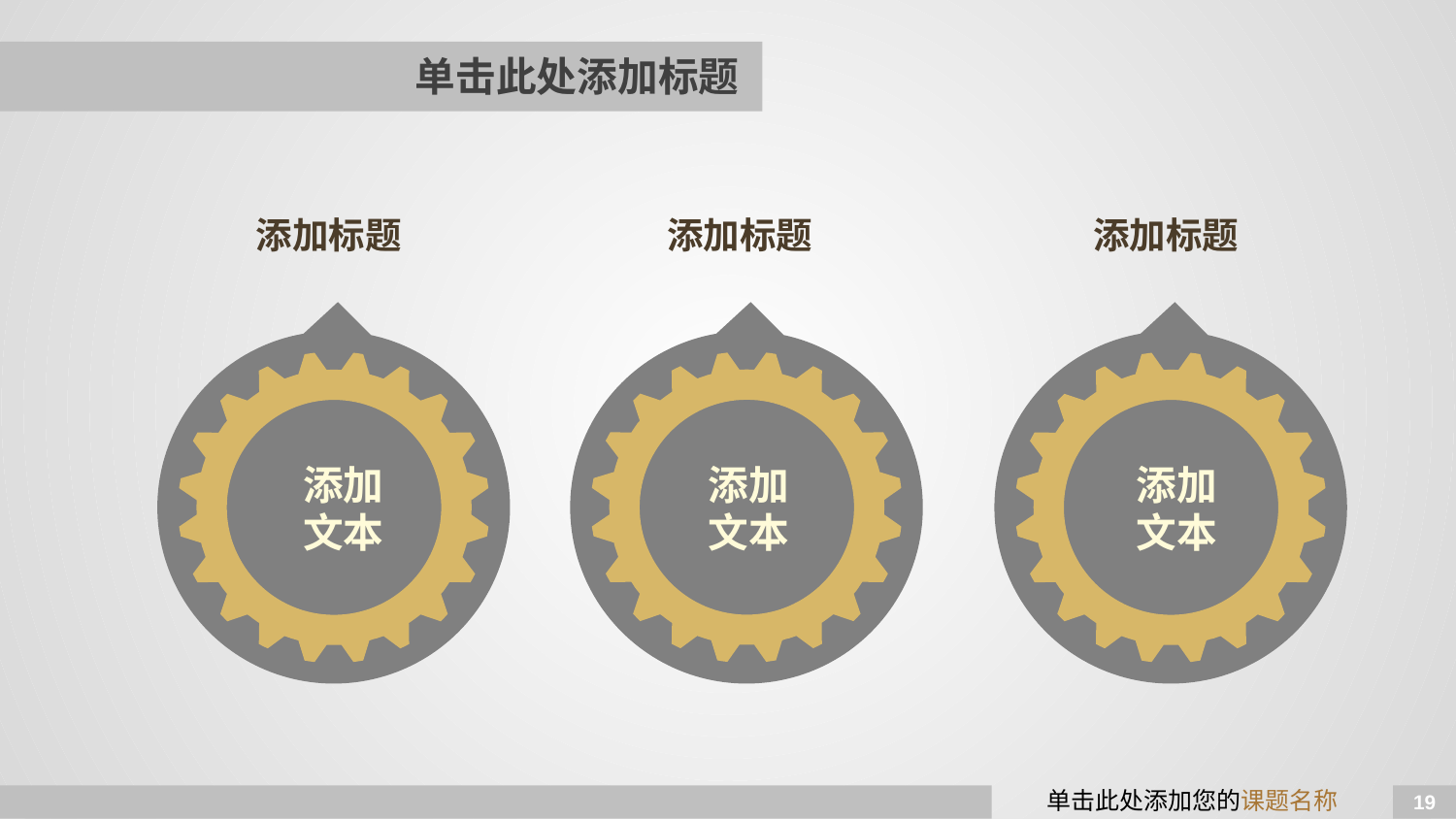

# 单击此处添加标题
添加标题
添加标题
添加标题

添加文本
添加文本
添加文本